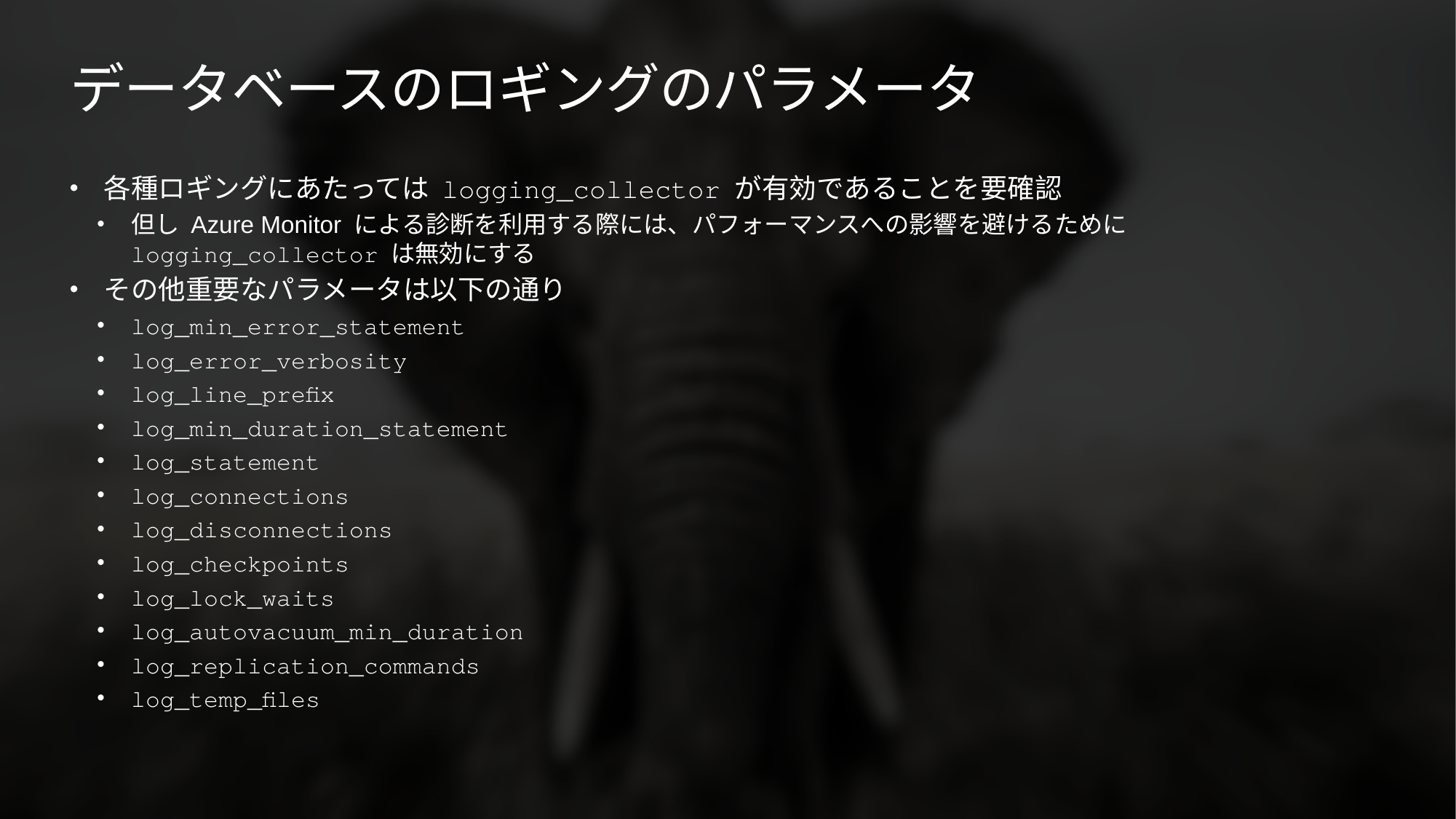

# データベースのロギングのパラメータ
各種ロギングにあたっては logging_collector が有効であることを要確認
但し Azure Monitor による診断を利用する際には、パフォーマンスへの影響を避けるために logging_collector は無効にする
その他重要なパラメータは以下の通り
log_min_error_statement
log_error_verbosity
log_line_prefix
log_min_duration_statement
log_statement
log_connections
log_disconnections
log_checkpoints
log_lock_waits
log_autovacuum_min_duration
log_replication_commands
log_temp_files